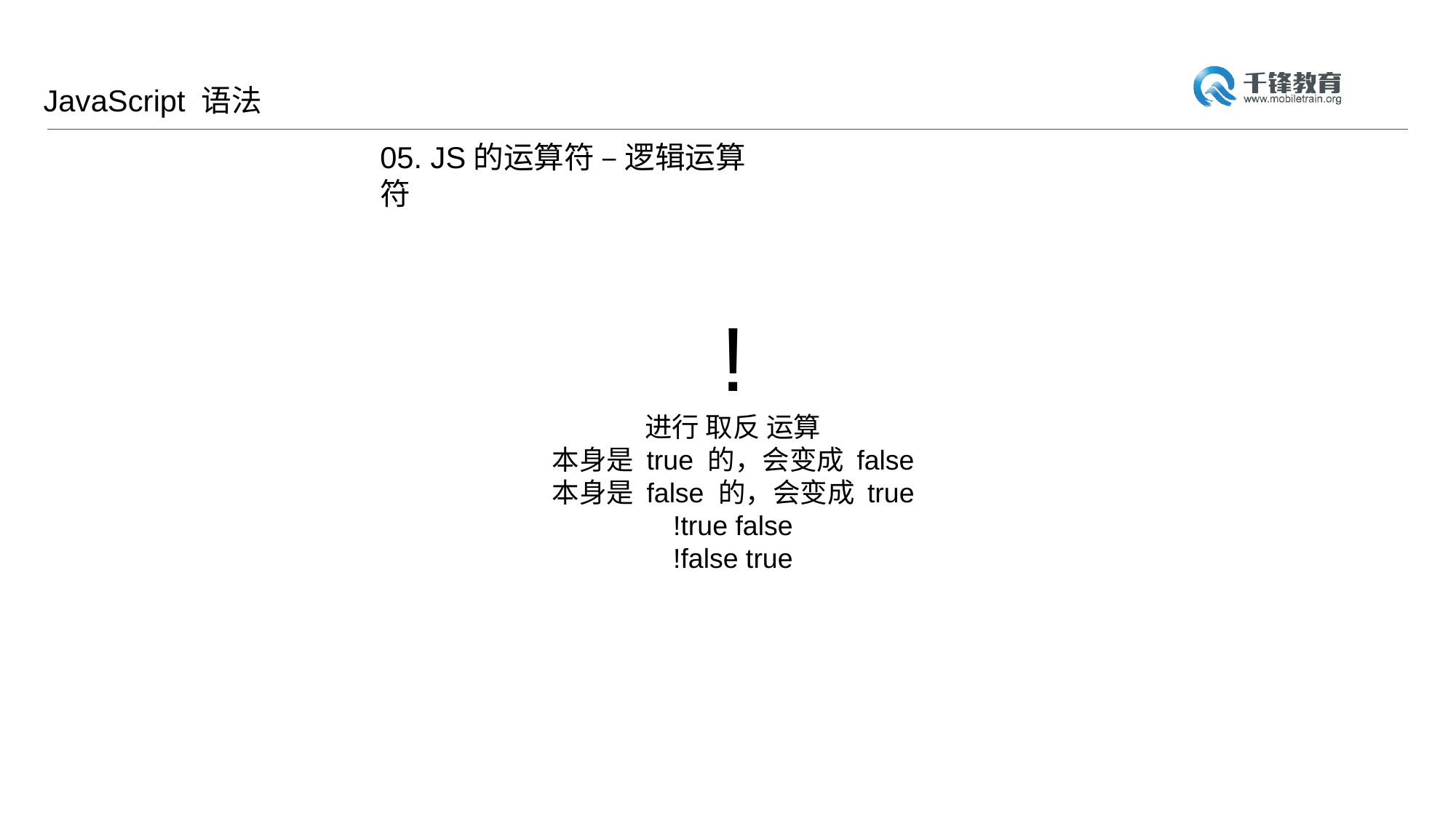

JavaScript 语法
05. JS的运算符 – 逻辑运算符
!
进行 取反 运算
本身是 true 的，会变成 false
本身是 false 的，会变成 true
!true false
!false true